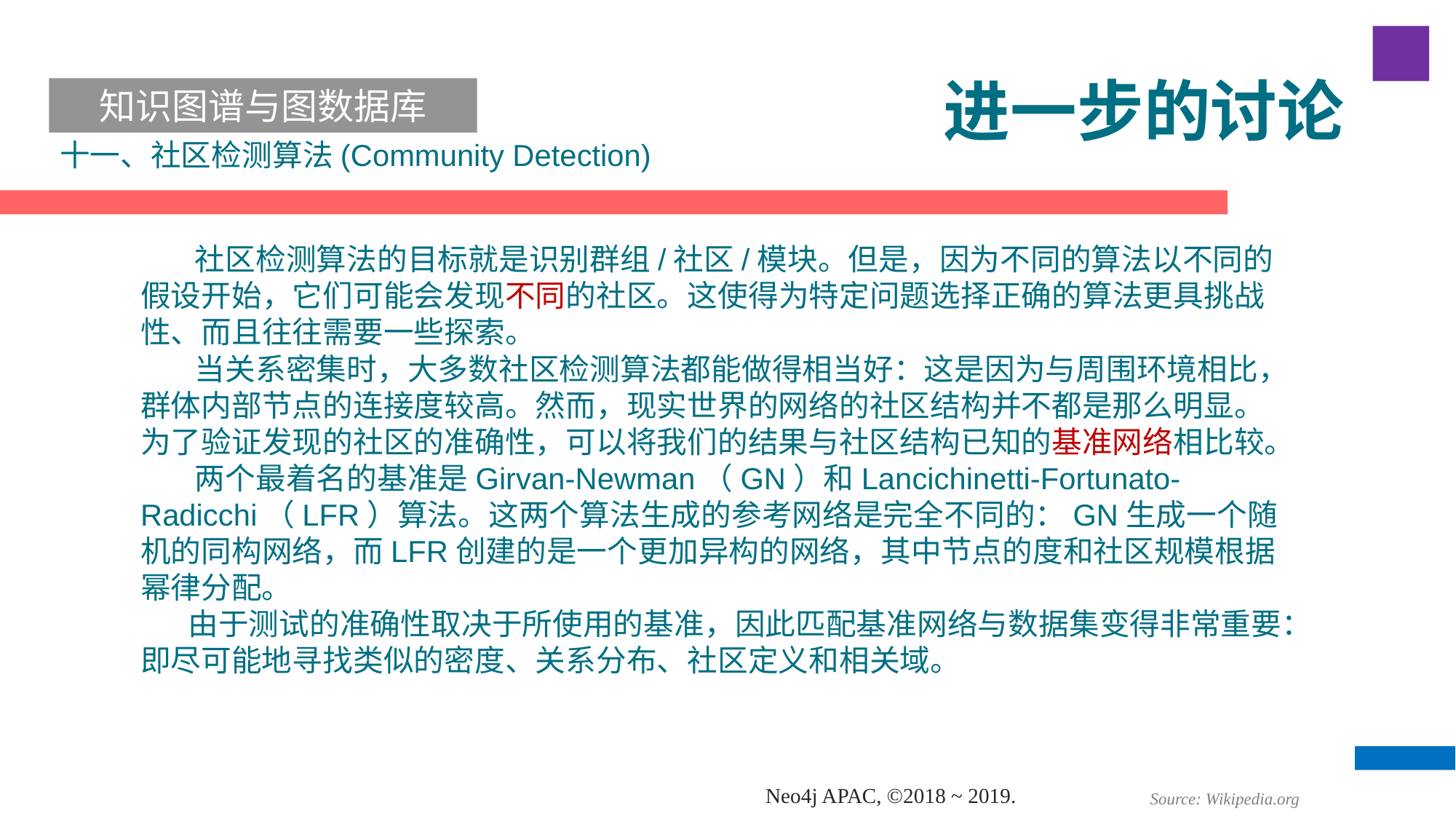

# 进一步的讨论
知识图谱与图数据库
十一、社区检测算法(Community Detection)
       社区检测算法的目标就是识别群组/社区/模块。但是，因为不同的算法以不同的假设开始，它们可能会发现不同的社区。这使得为特定问题选择正确的算法更具挑战性、而且往往需要一些探索。
       当关系密集时，大多数社区检测算法都能做得相当好：这是因为与周围环境相比，群体内部节点的连接度较高。然而，现实世界的网络的社区结构并不都是那么明显。为了验证发现的社区的准确性，可以将我们的结果与社区结构已知的基准网络相比较。
       两个最着名的基准是Girvan-Newman（GN）和Lancichinetti-Fortunato-Radicchi（LFR）算法。这两个算法生成的参考网络是完全不同的：GN生成一个随机的同构网络，而LFR创建的是一个更加异构的网络，其中节点的度和社区规模根据幂律分配。
      由于测试的准确性取决于所使用的基准，因此匹配基准网络与数据集变得非常重要：即尽可能地寻找类似的密度、关系分布、社区定义和相关域。
Source: Wikipedia.org